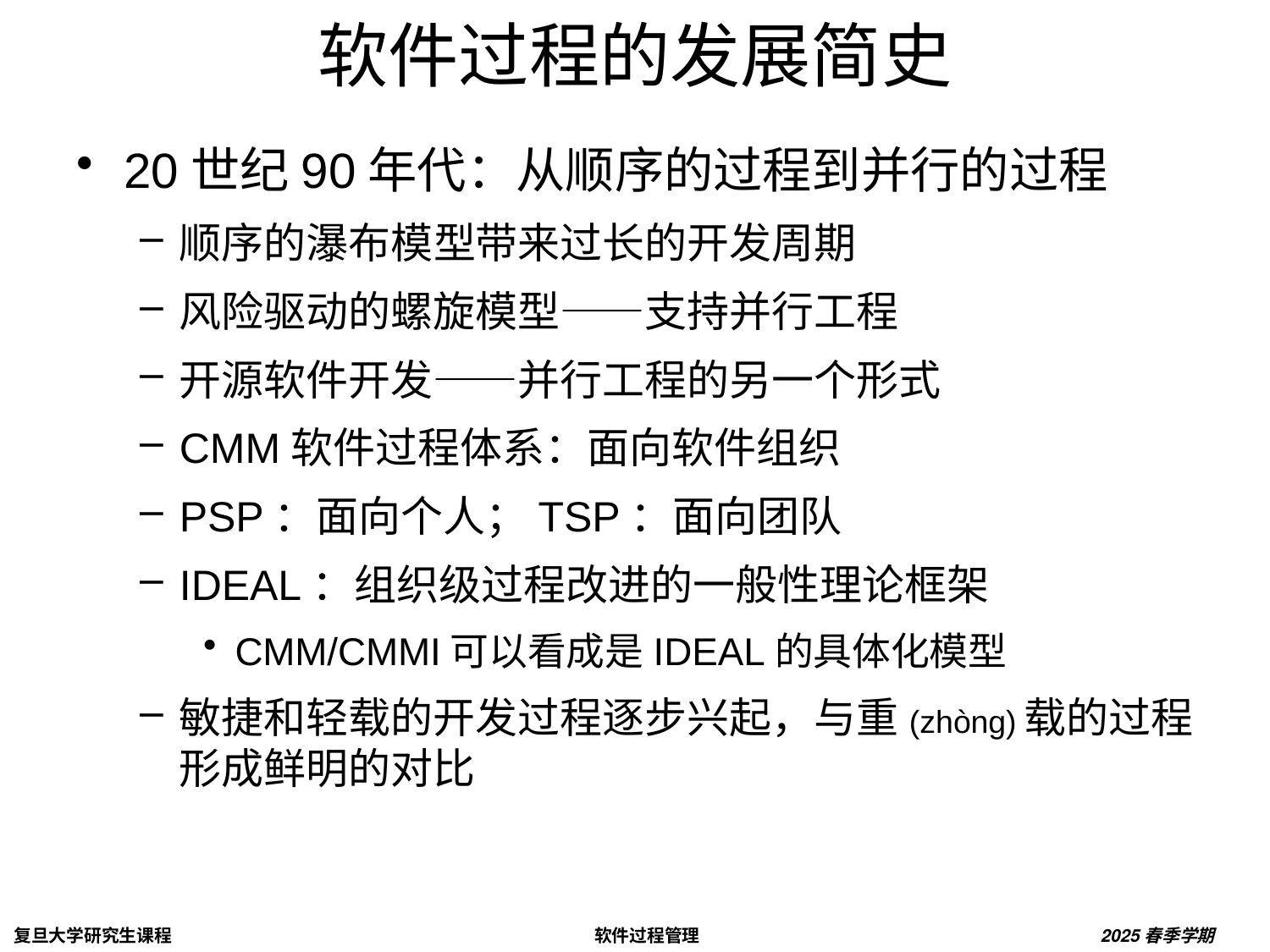

# 软件过程的发展简史
20世纪90年代：从顺序的过程到并行的过程
顺序的瀑布模型带来过长的开发周期
风险驱动的螺旋模型——支持并行工程
开源软件开发——并行工程的另一个形式
CMM软件过程体系：面向软件组织
PSP：面向个人；TSP：面向团队
IDEAL：组织级过程改进的一般性理论框架
CMM/CMMI可以看成是IDEAL的具体化模型
敏捷和轻载的开发过程逐步兴起，与重(zhòng)载的过程形成鲜明的对比